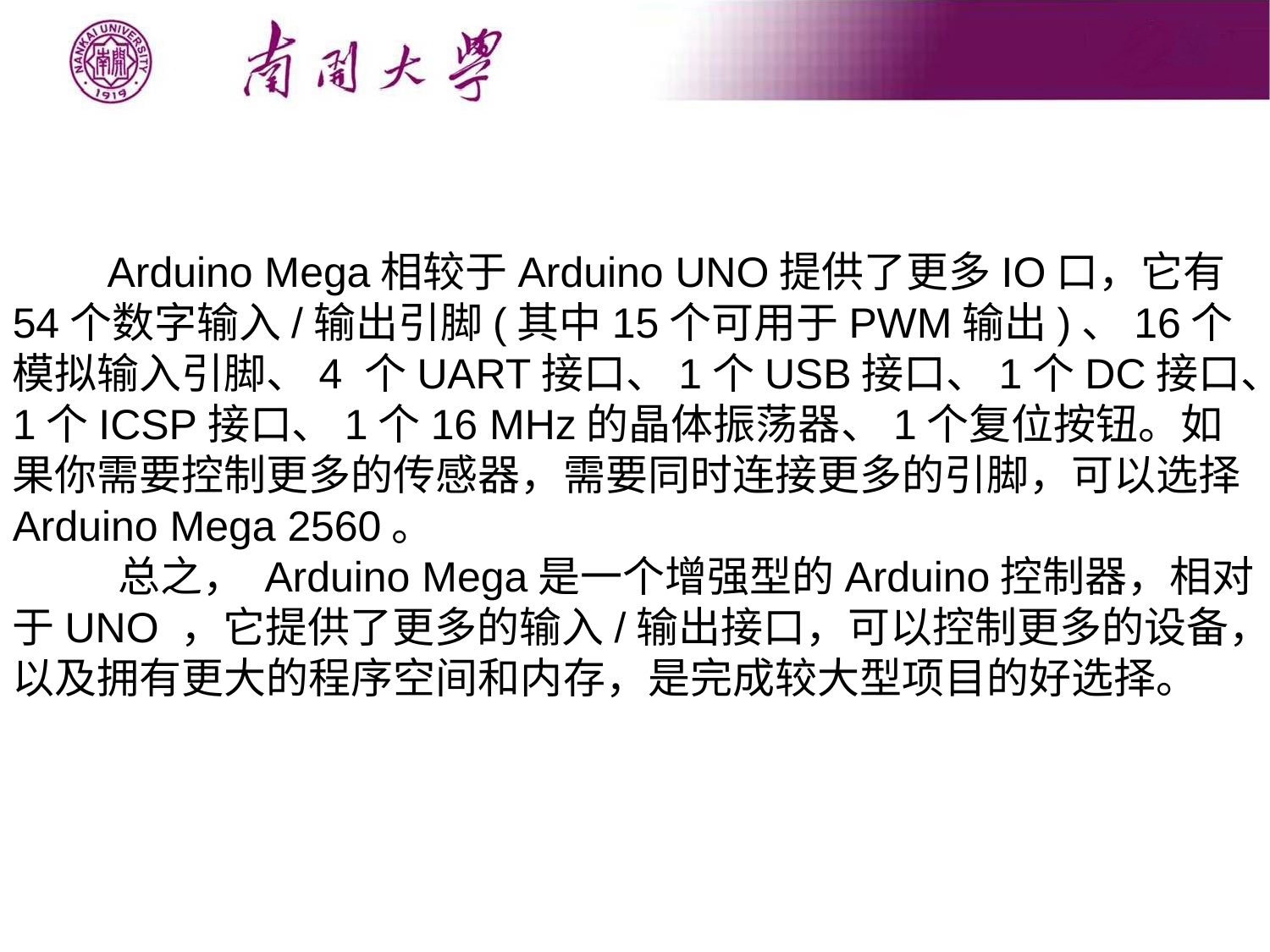

Arduino Mega相较于Arduino UNO提供了更多IO口，它有54个数字输入/输出引脚(其中15个可用于PWM输出)、16个模拟输入引脚、4 个UART接口、1个USB接口、1个DC接口、1个ICSP接口、1个16 MHz的晶体振荡器、1个复位按钮。如果你需要控制更多的传感器，需要同时连接更多的引脚，可以选择Arduino Mega 2560。
          总之， Arduino Mega是一个增强型的Arduino控制器，相对于UNO ，它提供了更多的输入/输出接口，可以控制更多的设备，以及拥有更大的程序空间和内存，是完成较大型项目的好选择。